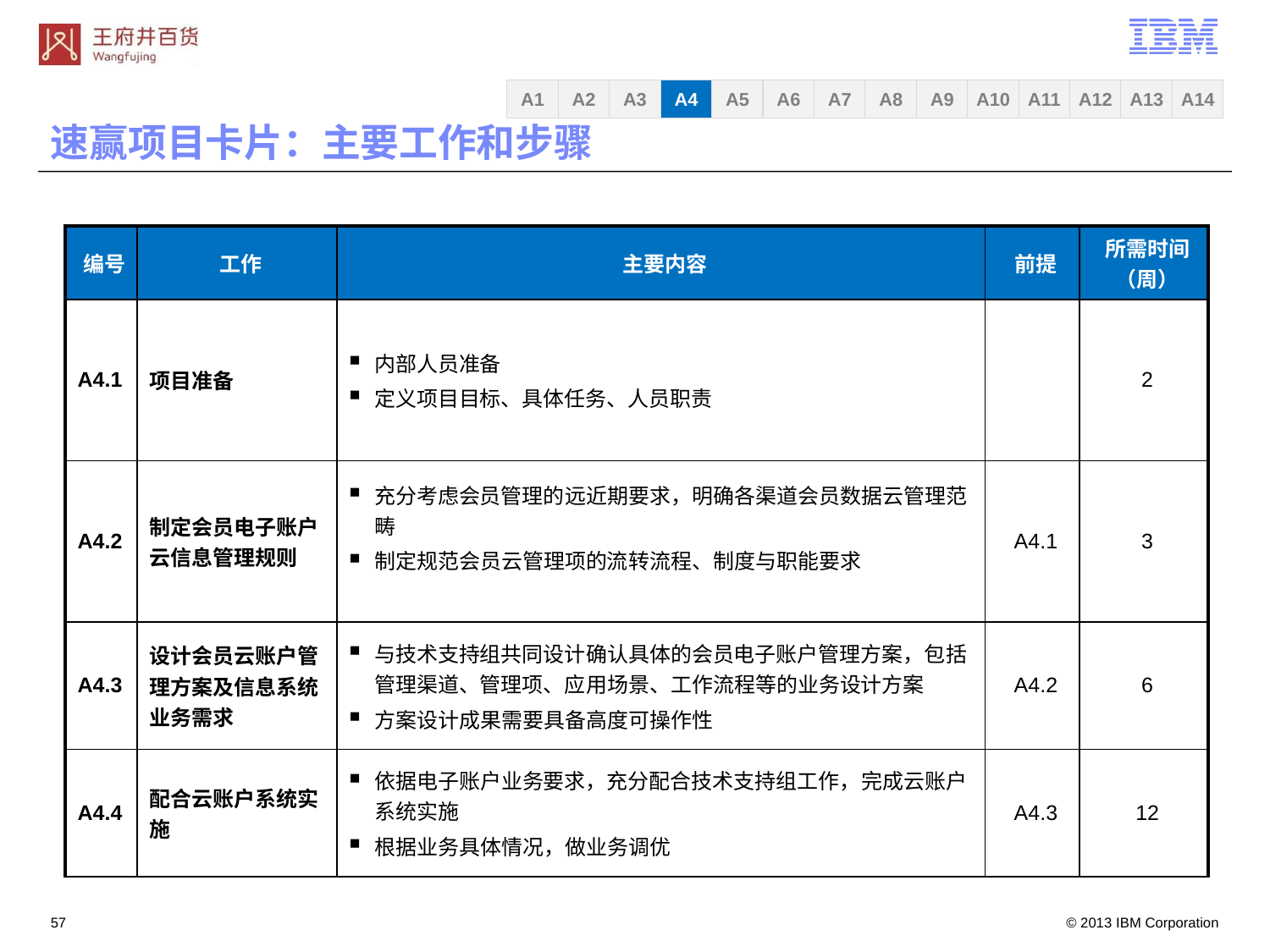

速赢项目卡片：主要工作和步骤
A3
A4
A5
A6
A7
A8
A9
A10
A11
A12
A13
A14
A1
A2
| 编号 | 工作 | 主要内容 | 前提 | 所需时间（周） |
| --- | --- | --- | --- | --- |
| A4.1 | 项目准备 | 内部人员准备 定义项目目标、具体任务、人员职责 |  | 2 |
| A4.2 | 制定会员电子账户云信息管理规则 | 充分考虑会员管理的远近期要求，明确各渠道会员数据云管理范畴 制定规范会员云管理项的流转流程、制度与职能要求 | A4.1 | 3 |
| A4.3 | 设计会员云账户管理方案及信息系统业务需求 | 与技术支持组共同设计确认具体的会员电子账户管理方案，包括管理渠道、管理项、应用场景、工作流程等的业务设计方案 方案设计成果需要具备高度可操作性 | A4.2 | 6 |
| A4.4 | 配合云账户系统实施 | 依据电子账户业务要求，充分配合技术支持组工作，完成云账户系统实施 根据业务具体情况，做业务调优 | A4.3 | 12 |
57